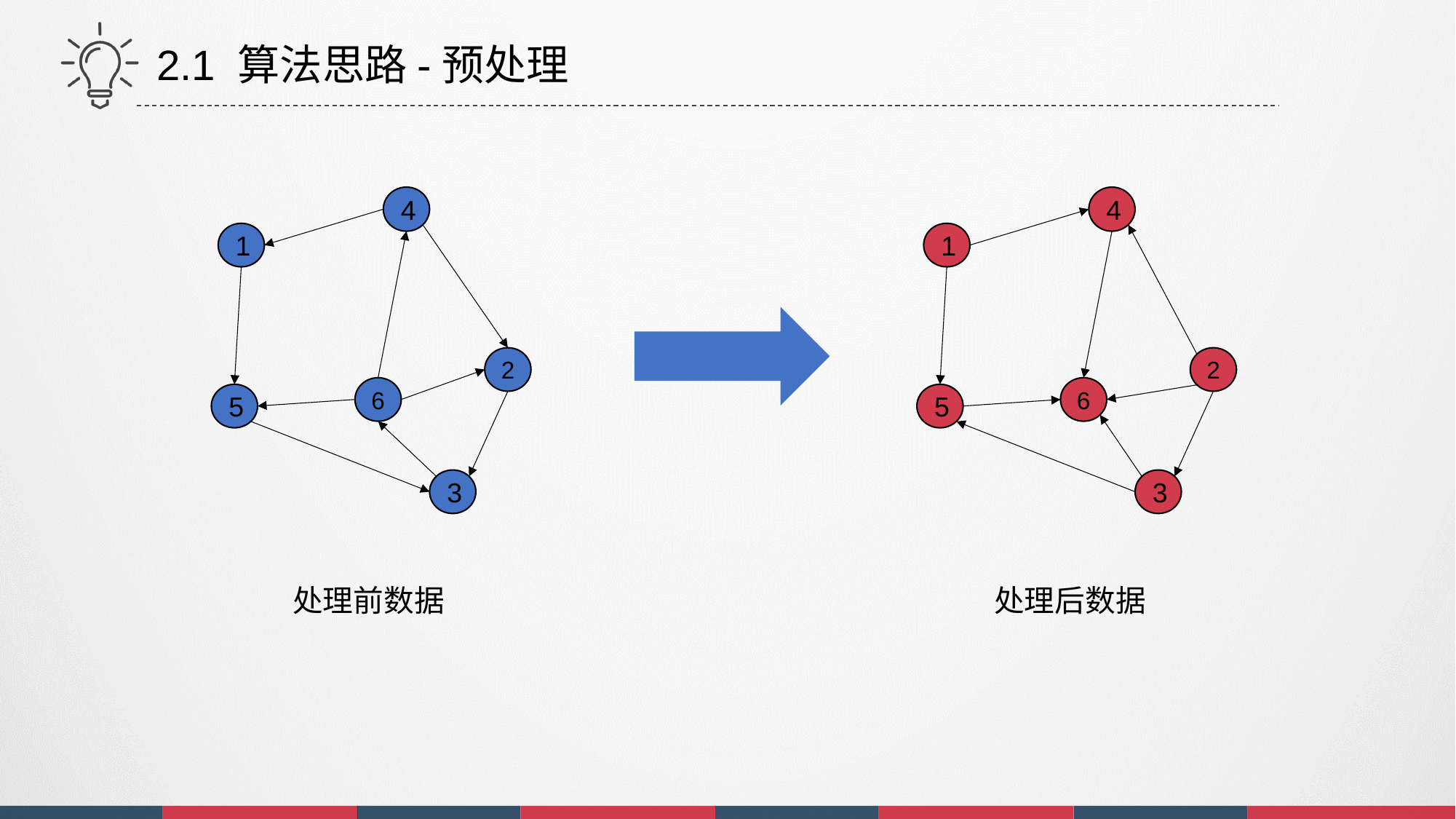

2.1 算法思路-预处理
4
1
2
6
5
3
4
1
2
6
5
3

处理前数据
处理后数据